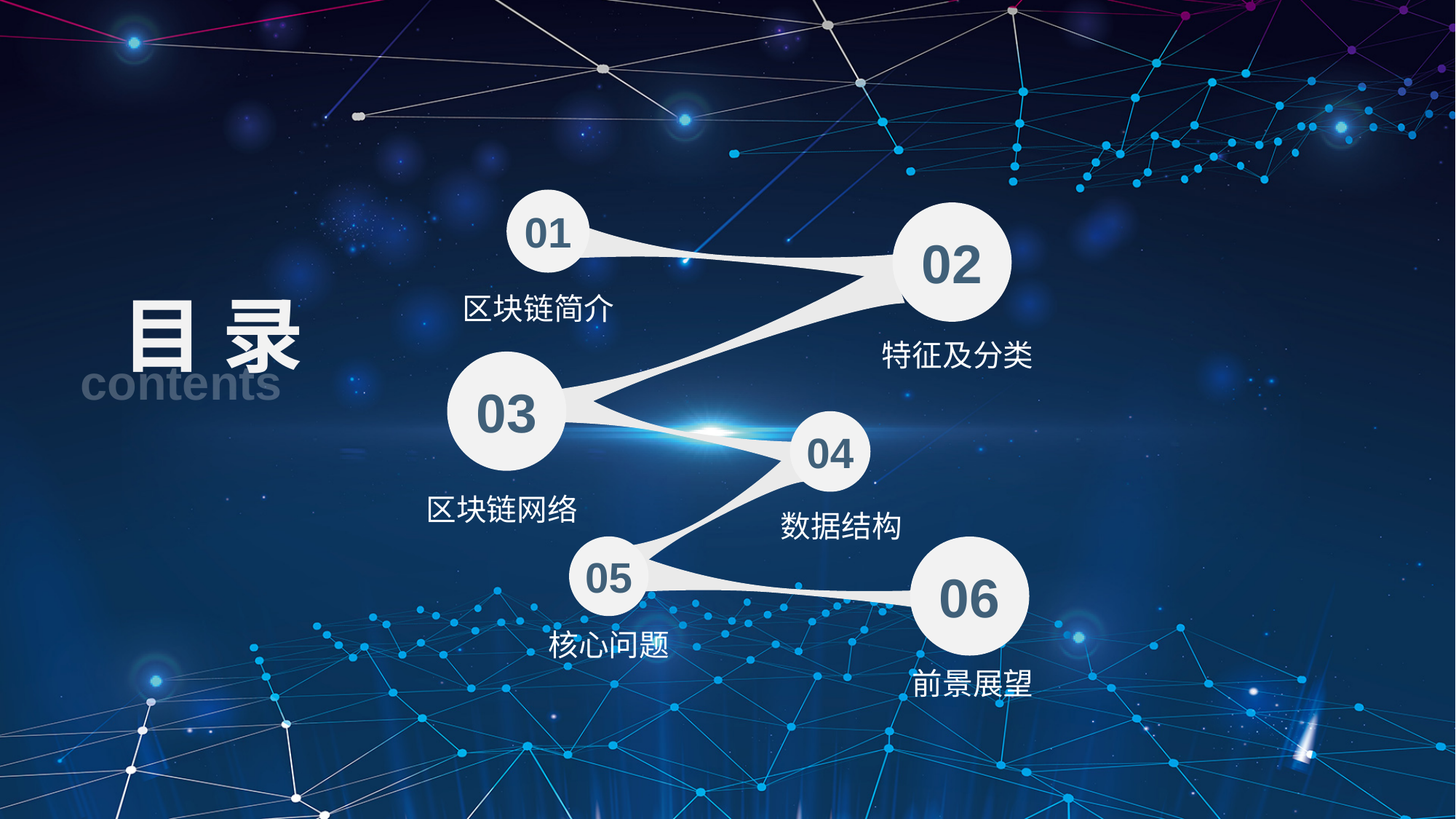

01
02

区块链简介
目 录
特征及分类

contents
03
04

区块链网络
数据结构

05
06

核心问题
前景展望